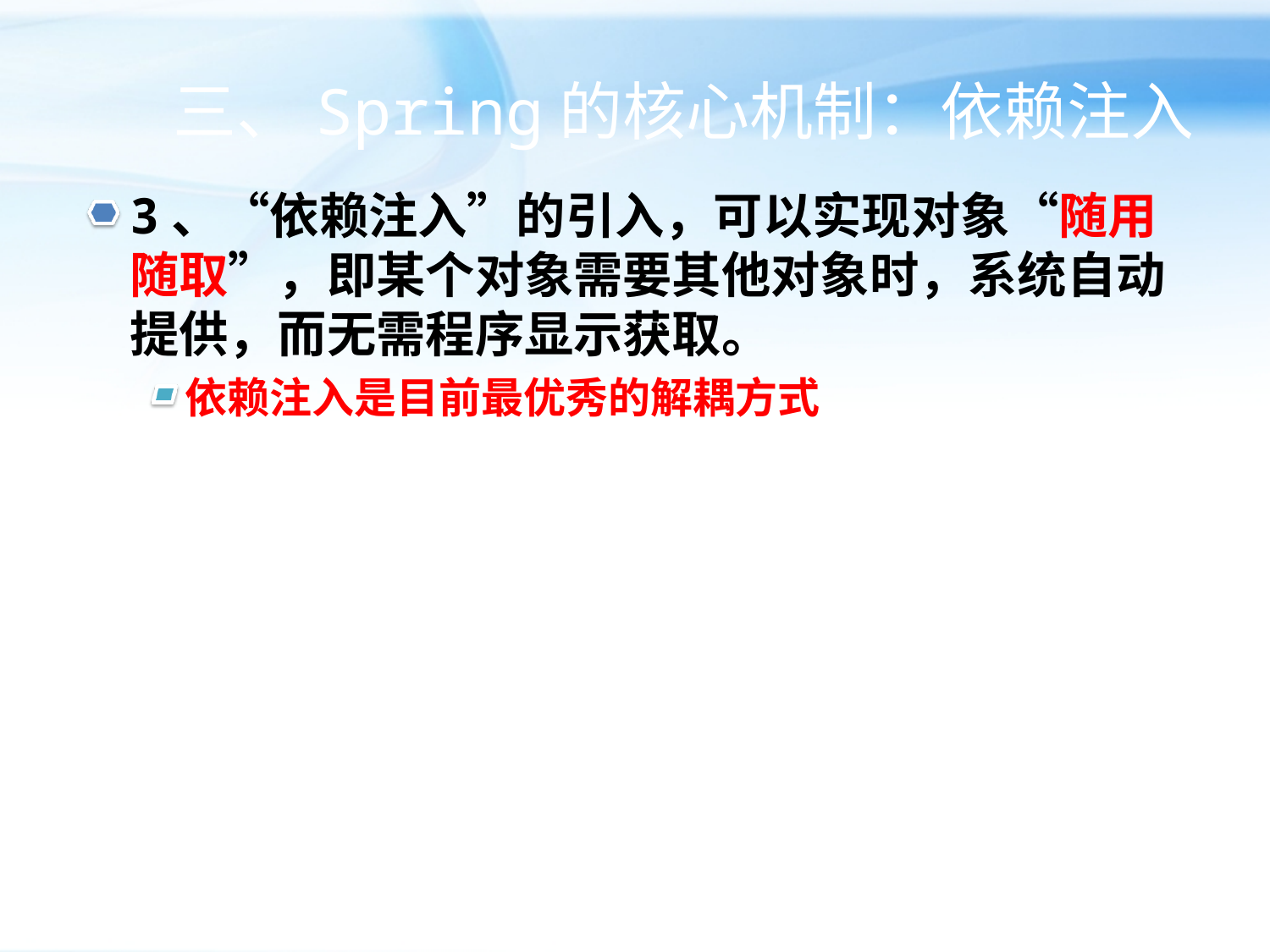

# 三、Spring的核心机制：依赖注入
3、“依赖注入”的引入，可以实现对象“随用随取”，即某个对象需要其他对象时，系统自动提供，而无需程序显示获取。
依赖注入是目前最优秀的解耦方式